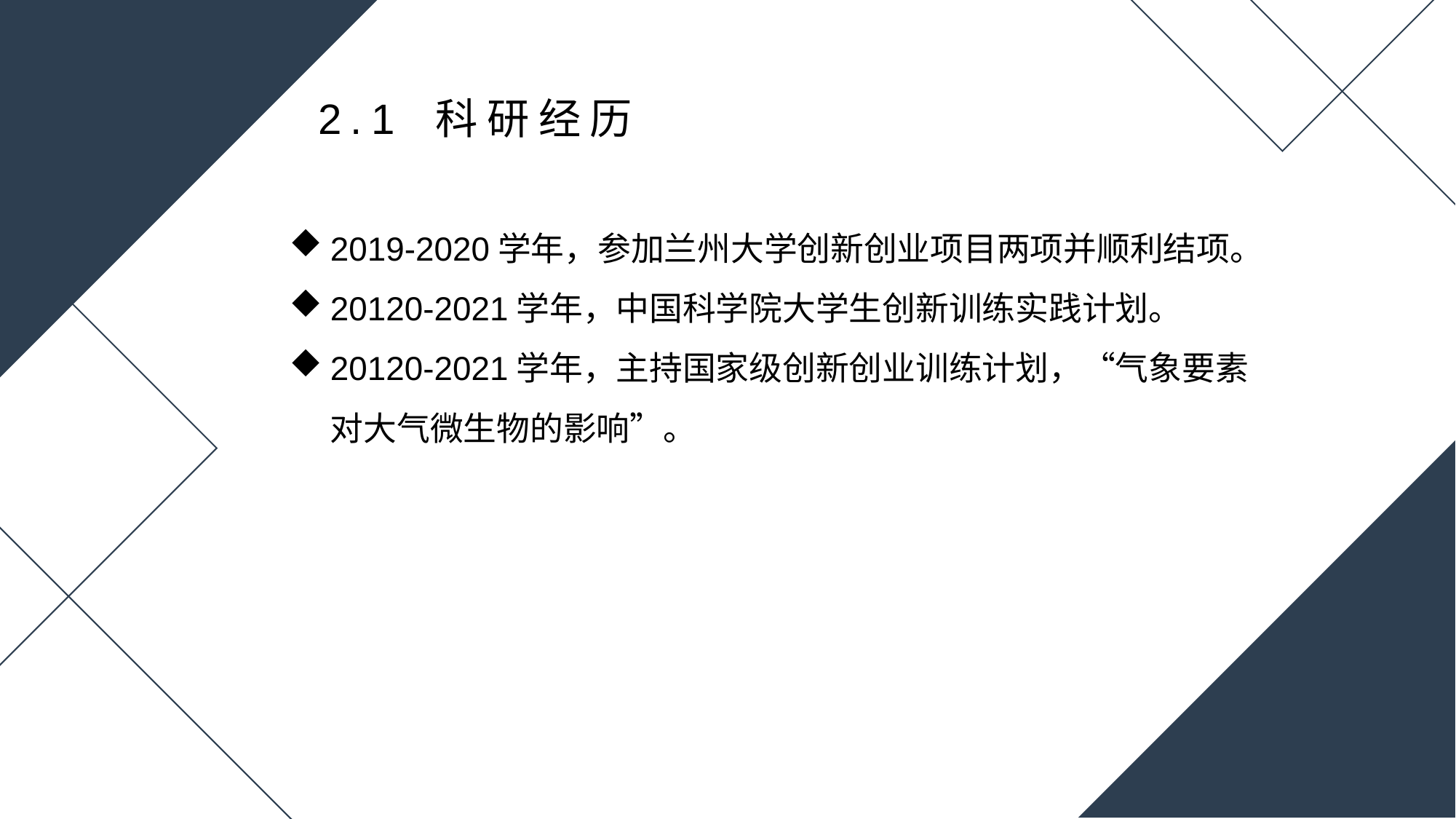

2.1 科研经历

2019-2020学年，参加兰州大学创新创业项目两项并顺利结项。
20120-2021学年，中国科学院大学生创新训练实践计划。
20120-2021学年，主持国家级创新创业训练计划，“气象要素对大气微生物的影响”。